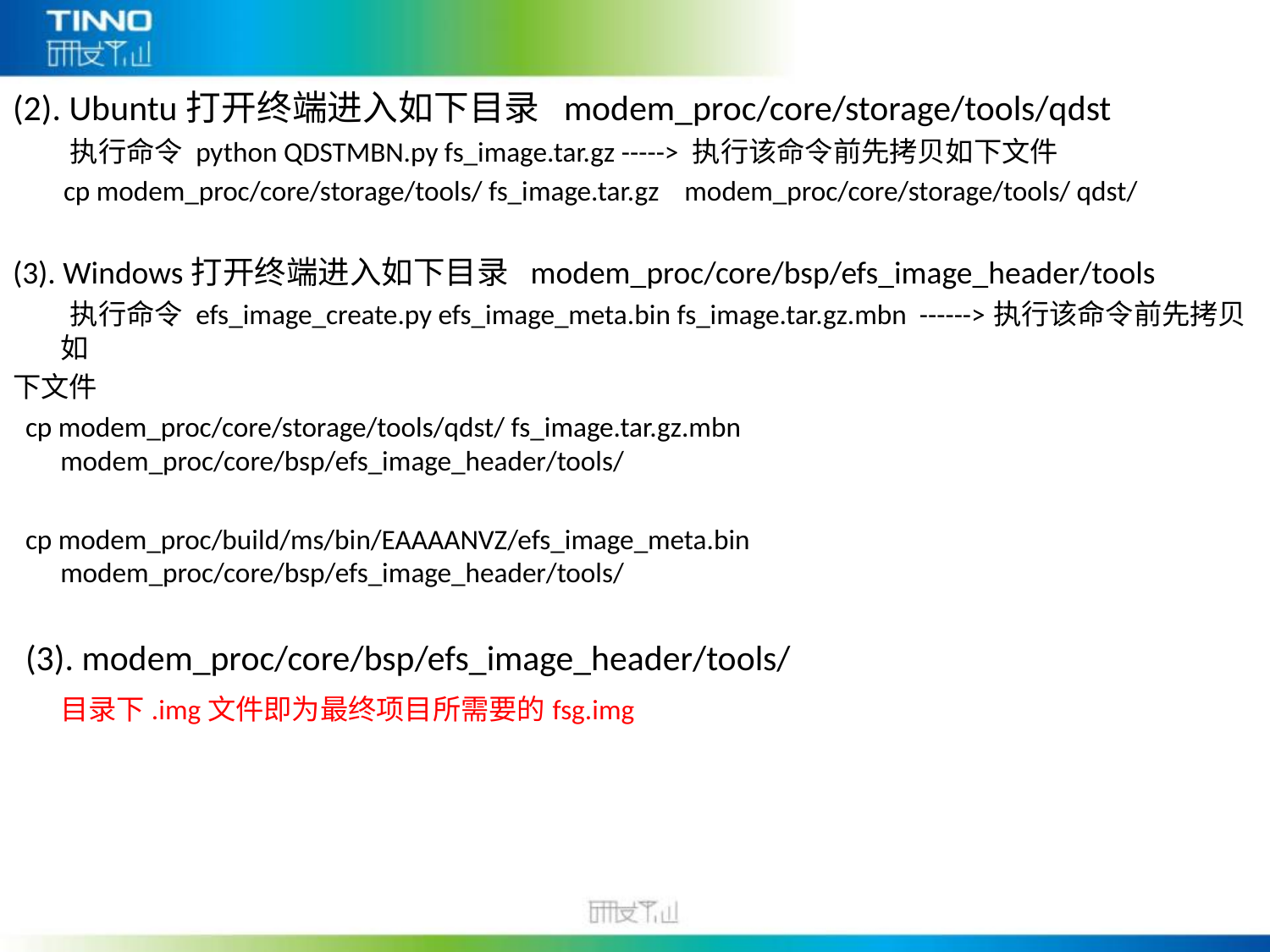

(2). Ubuntu打开终端进入如下目录  modem_proc/core/storage/tools/qdst
        执行命令 python QDSTMBN.py fs_image.tar.gz -----> 执行该命令前先拷贝如下文件
        cp modem_proc/core/storage/tools/ fs_image.tar.gz    modem_proc/core/storage/tools/ qdst/

(3). Windows打开终端进入如下目录  modem_proc/core/bsp/efs_image_header/tools
        执行命令 efs_image_create.py efs_image_meta.bin fs_image.tar.gz.mbn  ------>执行该命令前先拷贝如
下文件
  cp modem_proc/core/storage/tools/qdst/ fs_image.tar.gz.mbn modem_proc/core/bsp/efs_image_header/tools/

  cp modem_proc/build/ms/bin/EAAAANVZ/efs_image_meta.bin modem_proc/core/bsp/efs_image_header/tools/

  (3). modem_proc/core/bsp/efs_image_header/tools/
	目录下.img文件即为最终项目所需要的fsg.img